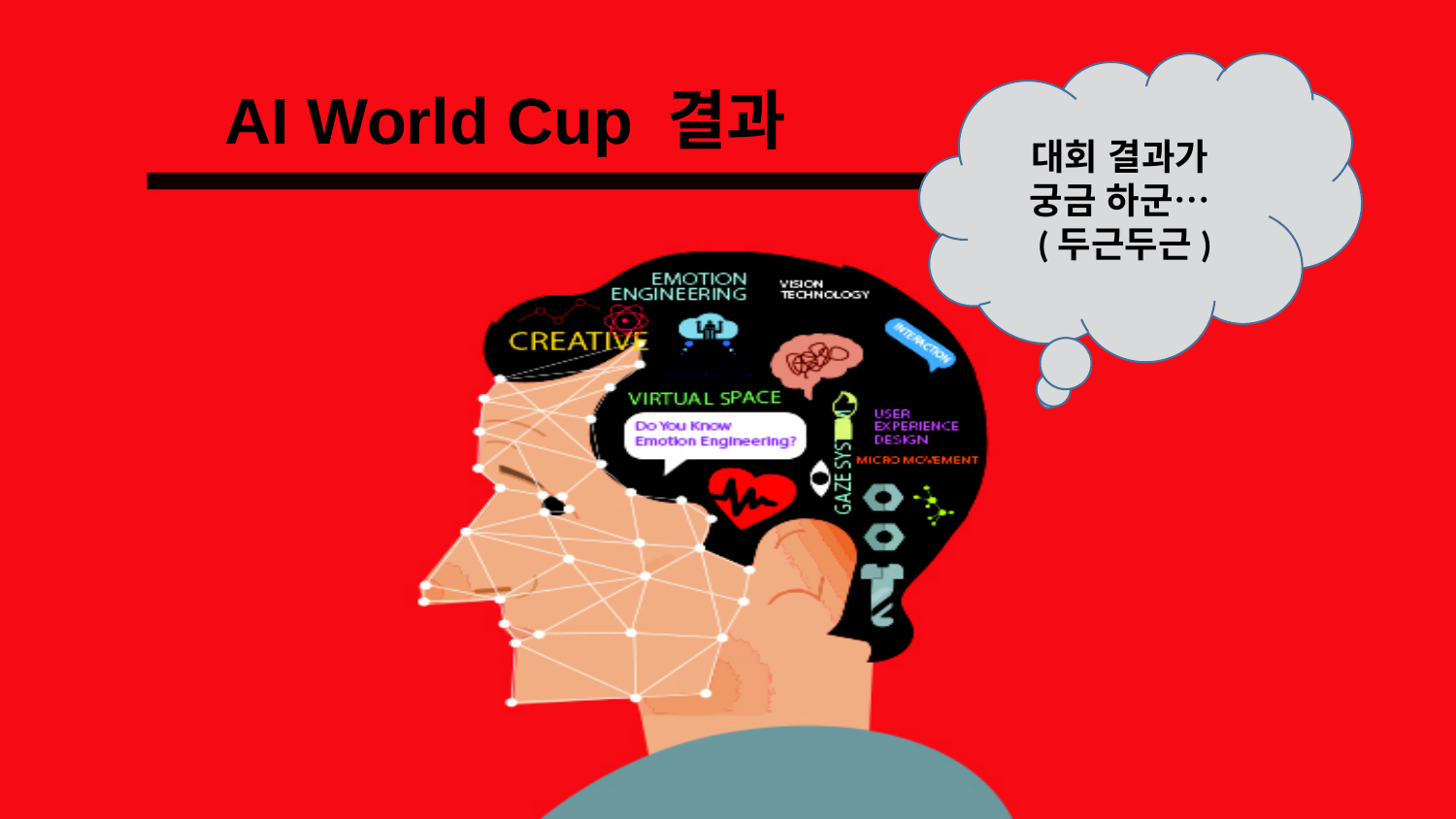

대회 결과가
궁금 하군…
(두근두근)
AI World Cup 결과